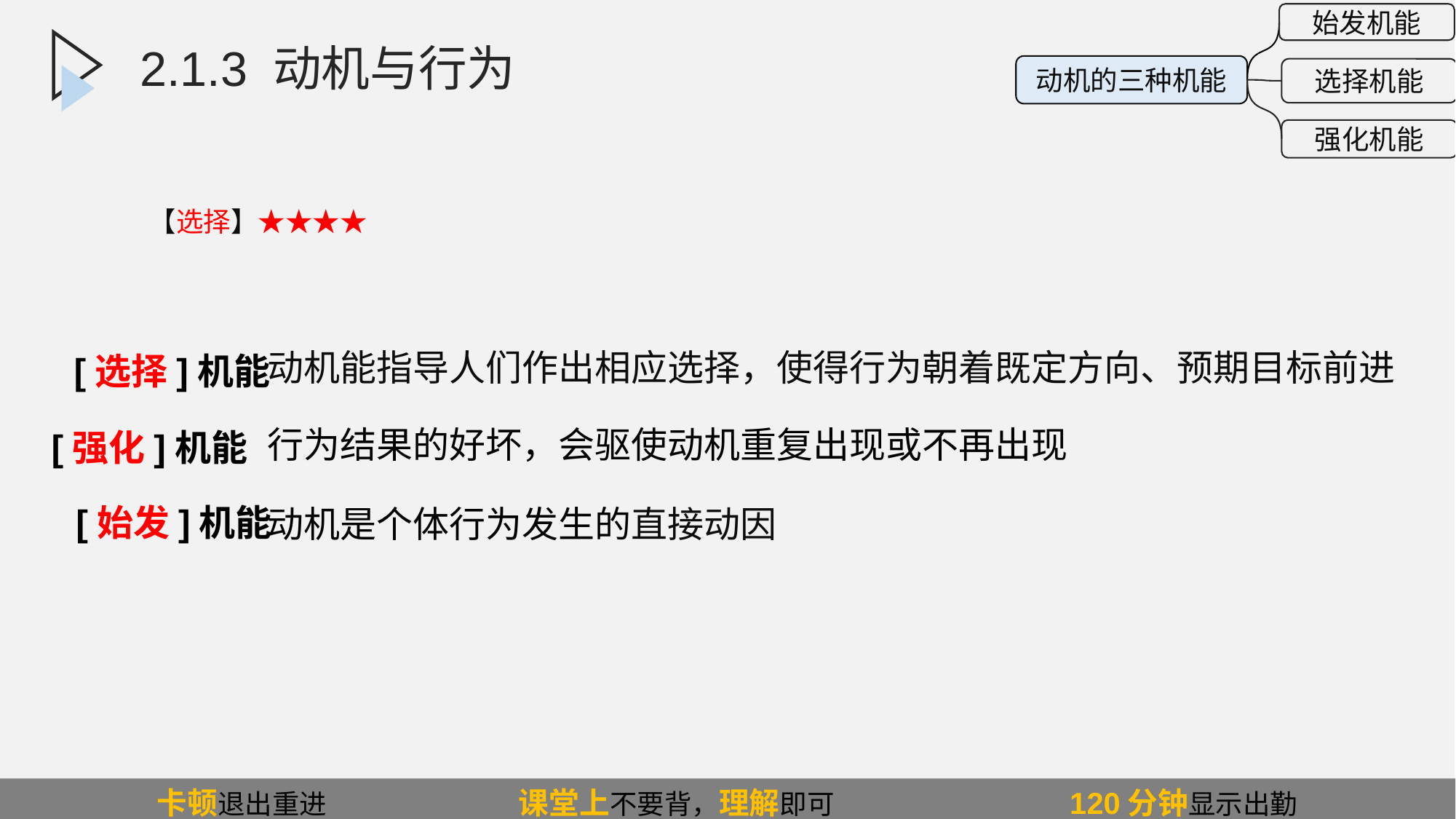

2.1.3.1动机的三种机能
始发机能
选择机能
强化机能
动机的三种机能
2.1.3 动机与行为
【选择】★★★★
动机能指导人们作出相应选择，使得行为朝着既定方向、预期目标前进
[选择]机能
行为结果的好坏，会驱使动机重复出现或不再出现
[强化]机能
[始发]机能
动机是个体行为发生的直接动因